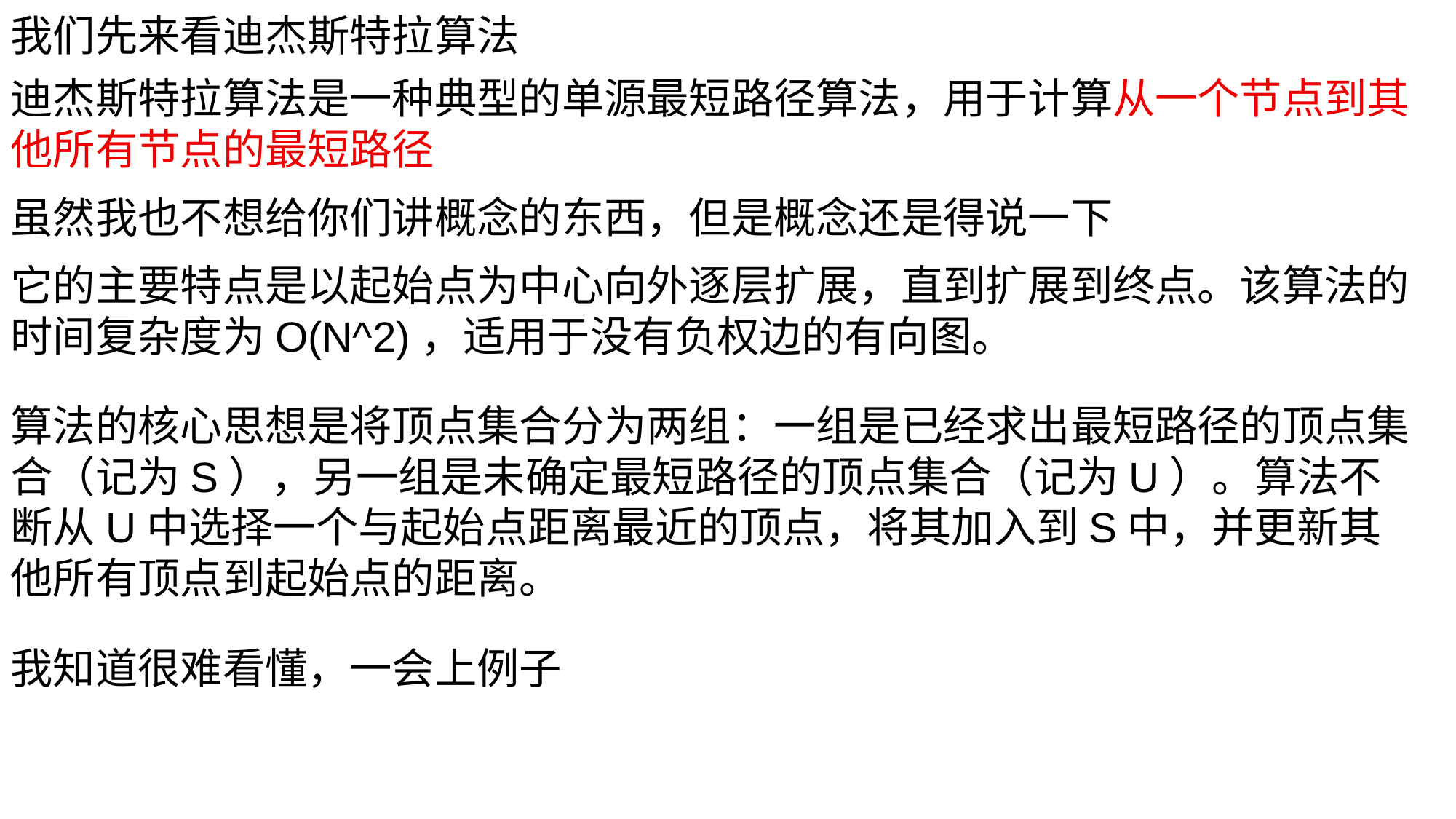

我们先来看迪杰斯特拉算法
迪杰斯特拉算法是一种典型的单源最短路径算法，用于计算从一个节点到其他所有节点的最短路径
虽然我也不想给你们讲概念的东西，但是概念还是得说一下
它的主要特点是以起始点为中心向外逐层扩展，直到扩展到终点。该算法的时间复杂度为O(N^2)，适用于没有负权边的有向图。
算法的核心思想是将顶点集合分为两组：一组是已经求出最短路径的顶点集合（记为S），另一组是未确定最短路径的顶点集合（记为U）。算法不断从U中选择一个与起始点距离最近的顶点，将其加入到S中，并更新其他所有顶点到起始点的距离。
我知道很难看懂，一会上例子